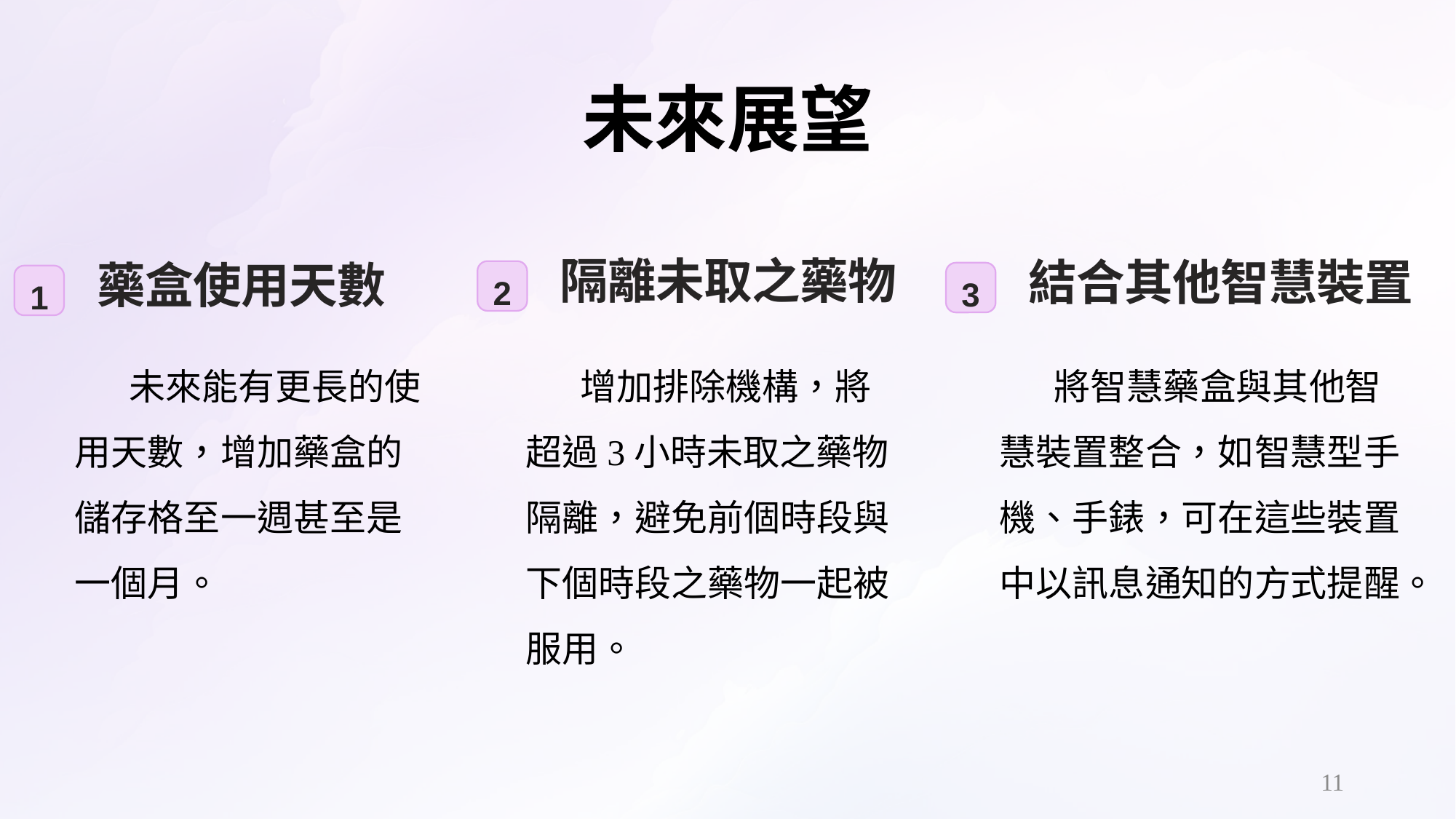

# 未來展望

2
隔離未取之藥物

3
結合其他智慧裝置

1
藥盒使用天數
未來能有更長的使用天數，增加藥盒的儲存格至一週甚至是一個月。
將智慧藥盒與其他智慧裝置整合，如智慧型手機、手錶，可在這些裝置中以訊息通知的方式提醒。
增加排除機構，將超過3小時未取之藥物隔離，避免前個時段與下個時段之藥物一起被服用。
11